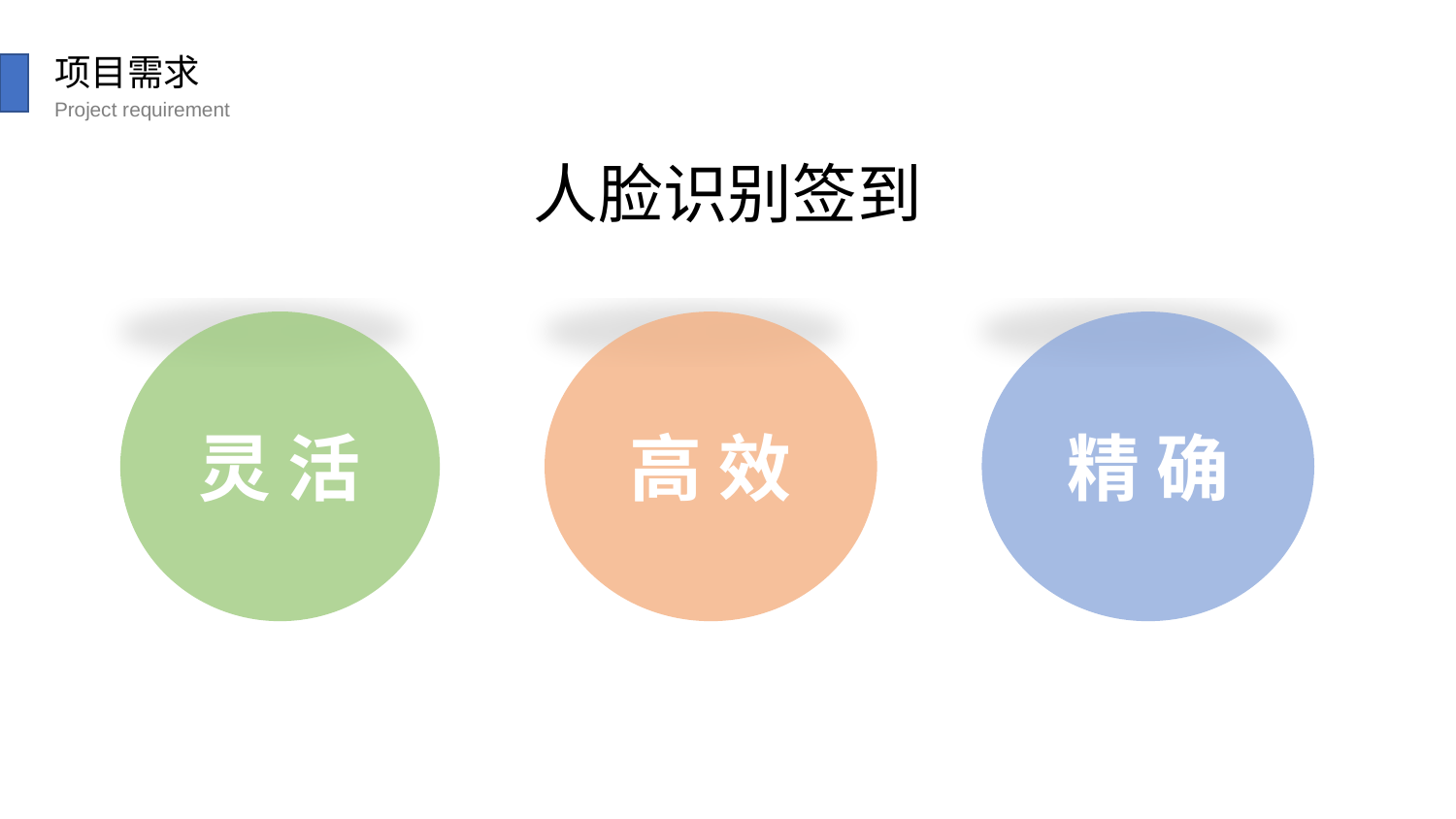

项目需求
Project requirement
人脸识别签到
灵 活
高 效
精 确